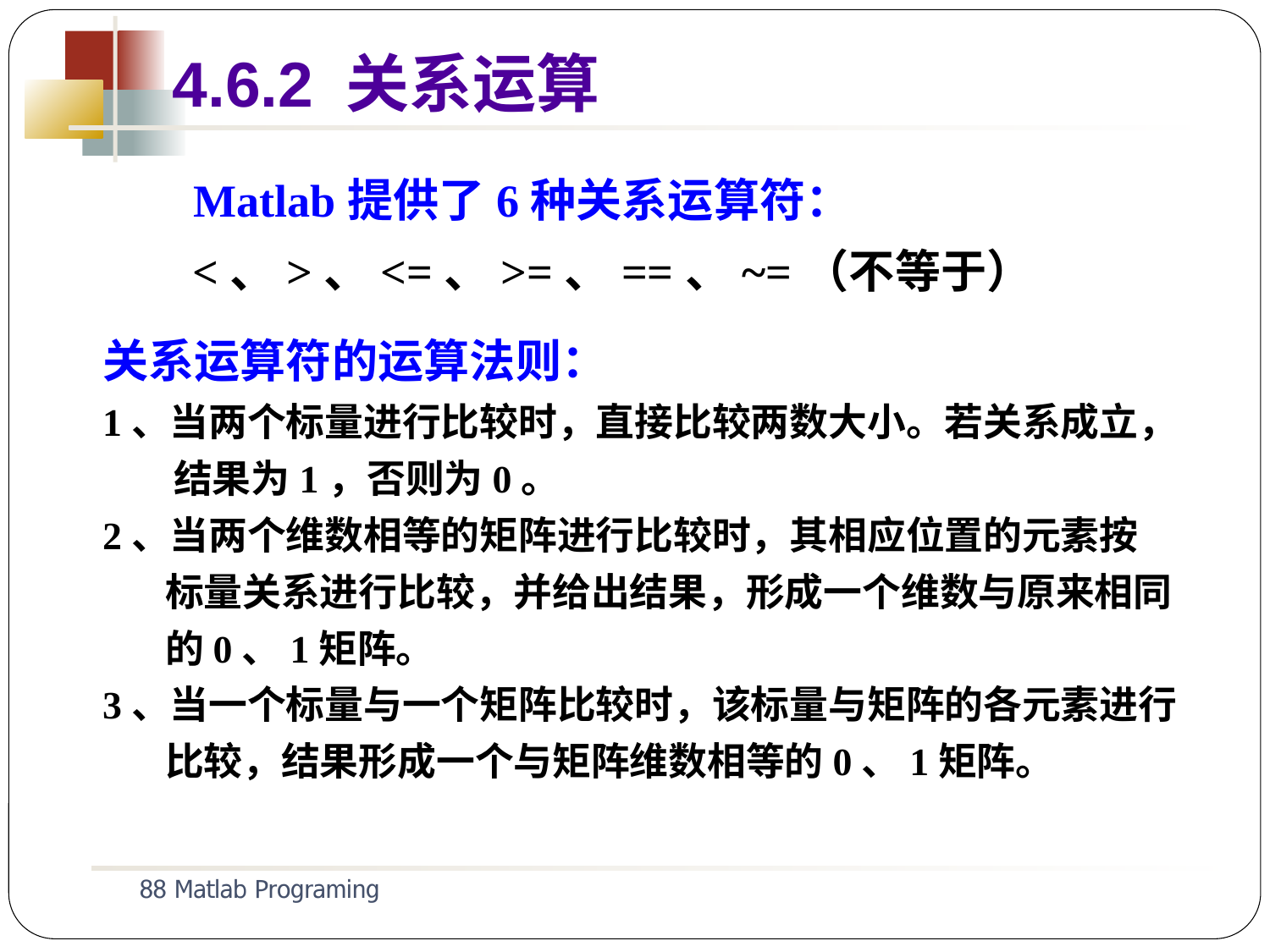

4.6.2 关系运算
  Matlab提供了6种关系运算符：
<、>、<=、>=、==、~=（不等于）
关系运算符的运算法则：
1、当两个标量进行比较时，直接比较两数大小。若关系成立，
       结果为1，否则为0。
2、当两个维数相等的矩阵进行比较时，其相应位置的元素按
      标量关系进行比较，并给出结果，形成一个维数与原来相同
      的0、1矩阵。
3、当一个标量与一个矩阵比较时，该标量与矩阵的各元素进行
      比较，结果形成一个与矩阵维数相等的0、1矩阵。
88 Matlab Programing